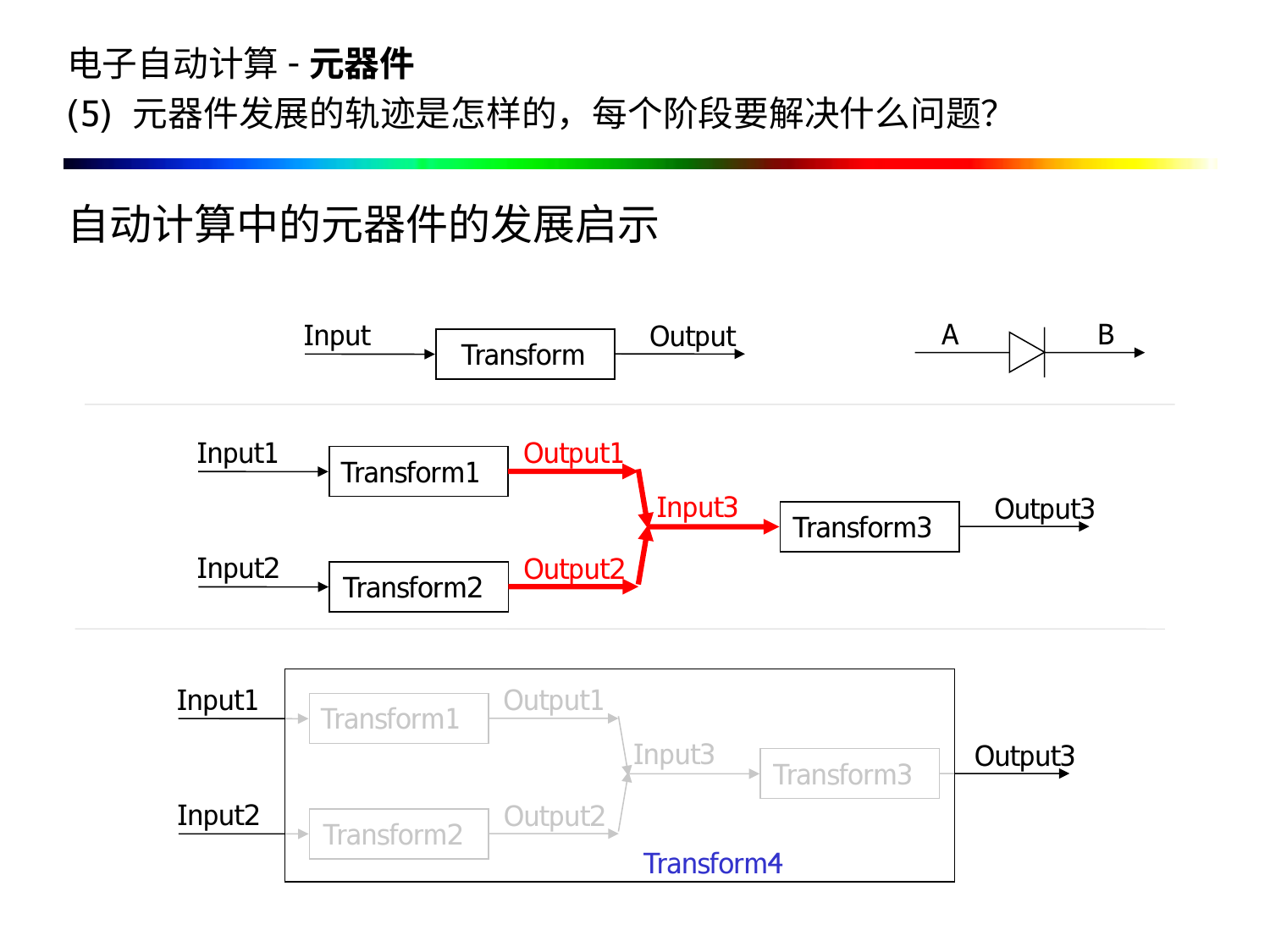

电子自动计算-元器件
(5) 元器件发展的轨迹是怎样的，每个阶段要解决什么问题？
自动计算中的元器件的发展启示
A
B
Input
Output

Transform

Input1
Output1

Transform1

Input3
Output3

Transform3

Input2
Output2

Transform2

Transform4
Input1
Output1

Transform1

Input3
Output3

Transform3

Input2
Output2

Transform2